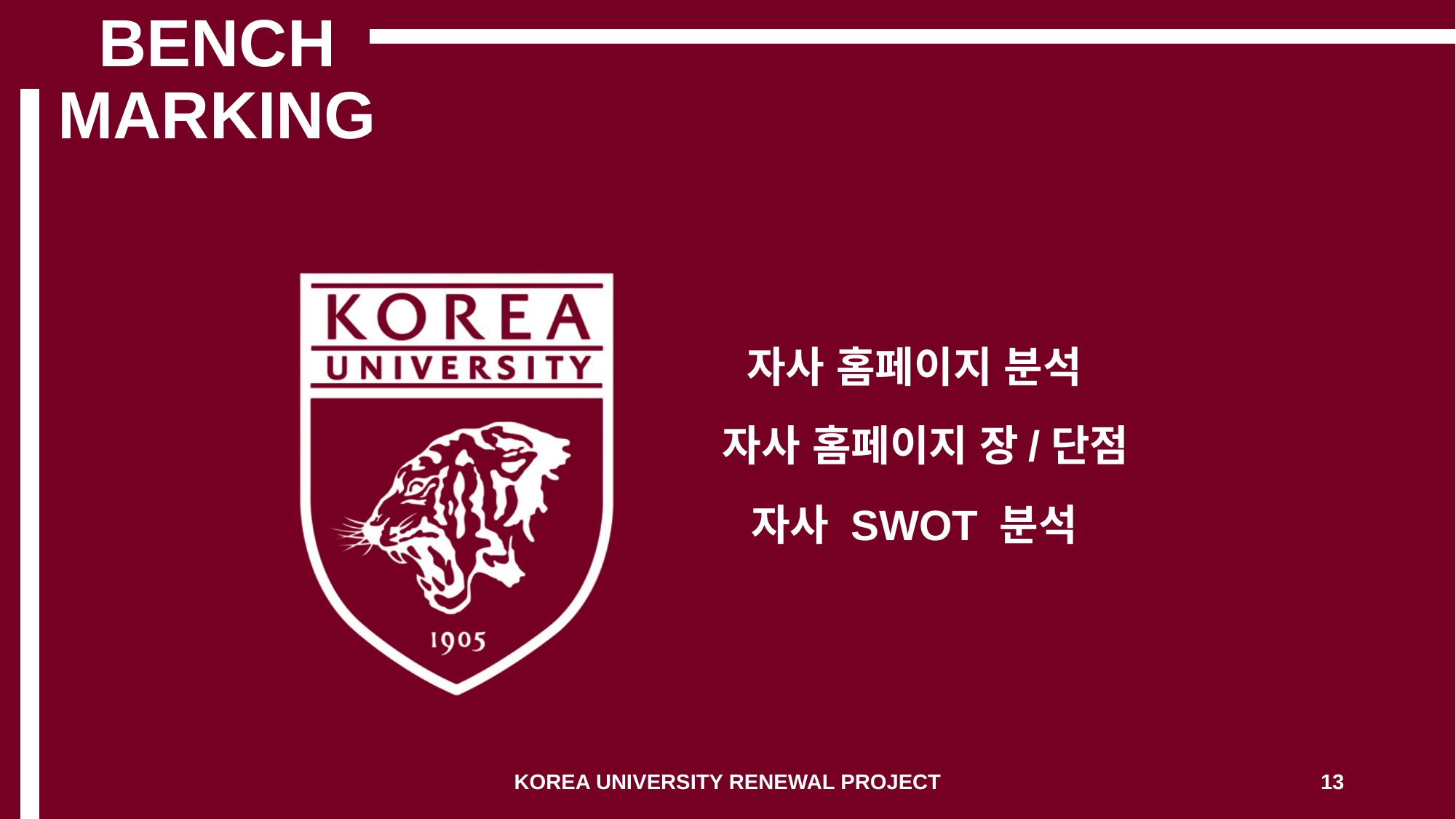

# BENCH MARKING
자사 홈페이지 분석
자사 홈페이지 장/단점
자사 SWOT 분석
KOREA UNIVERSITY RENEWAL PROJECT
13